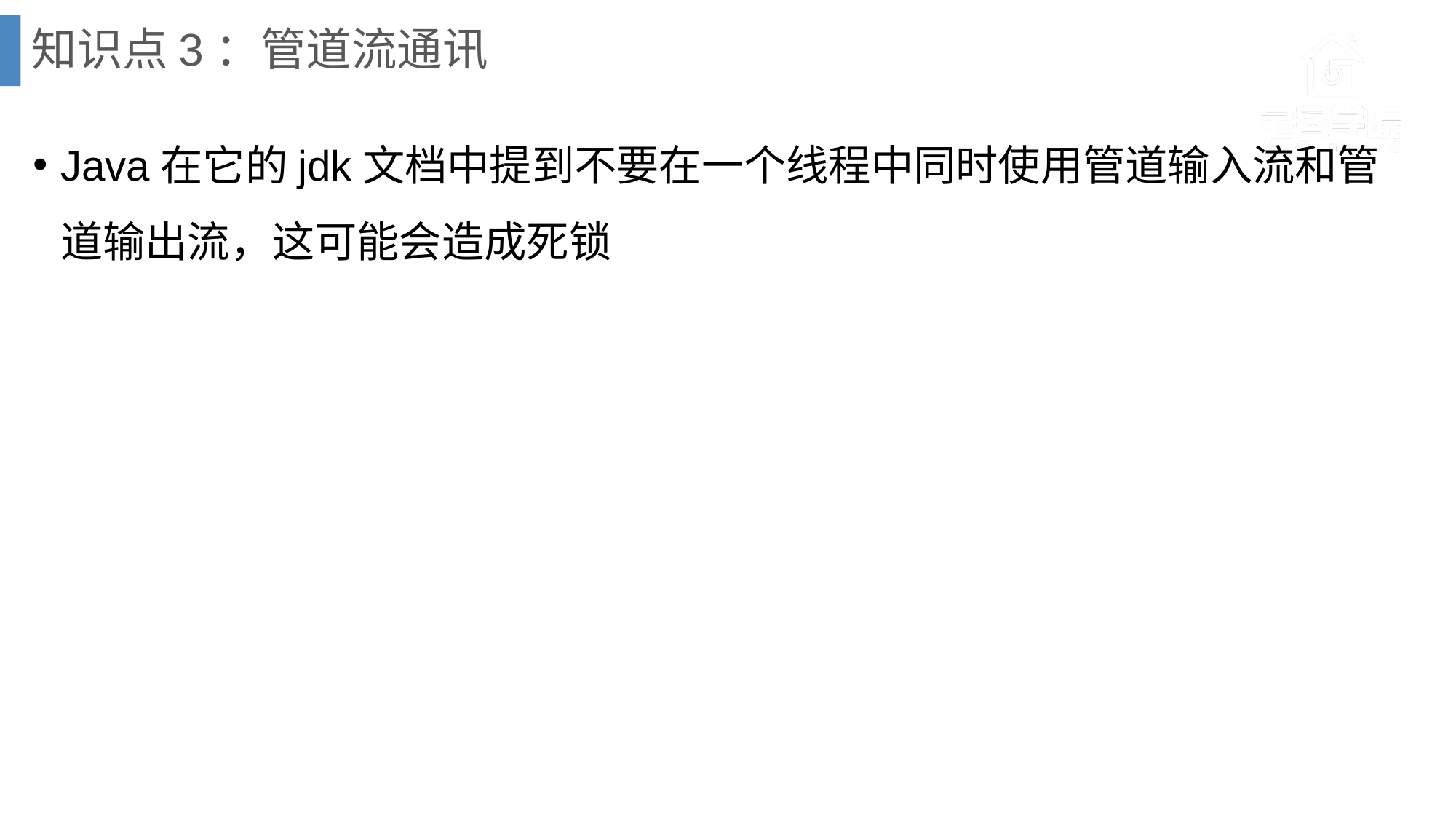

# 知识点3：管道流通讯
Java在它的jdk文档中提到不要在一个线程中同时使用管道输入流和管道输出流，这可能会造成死锁